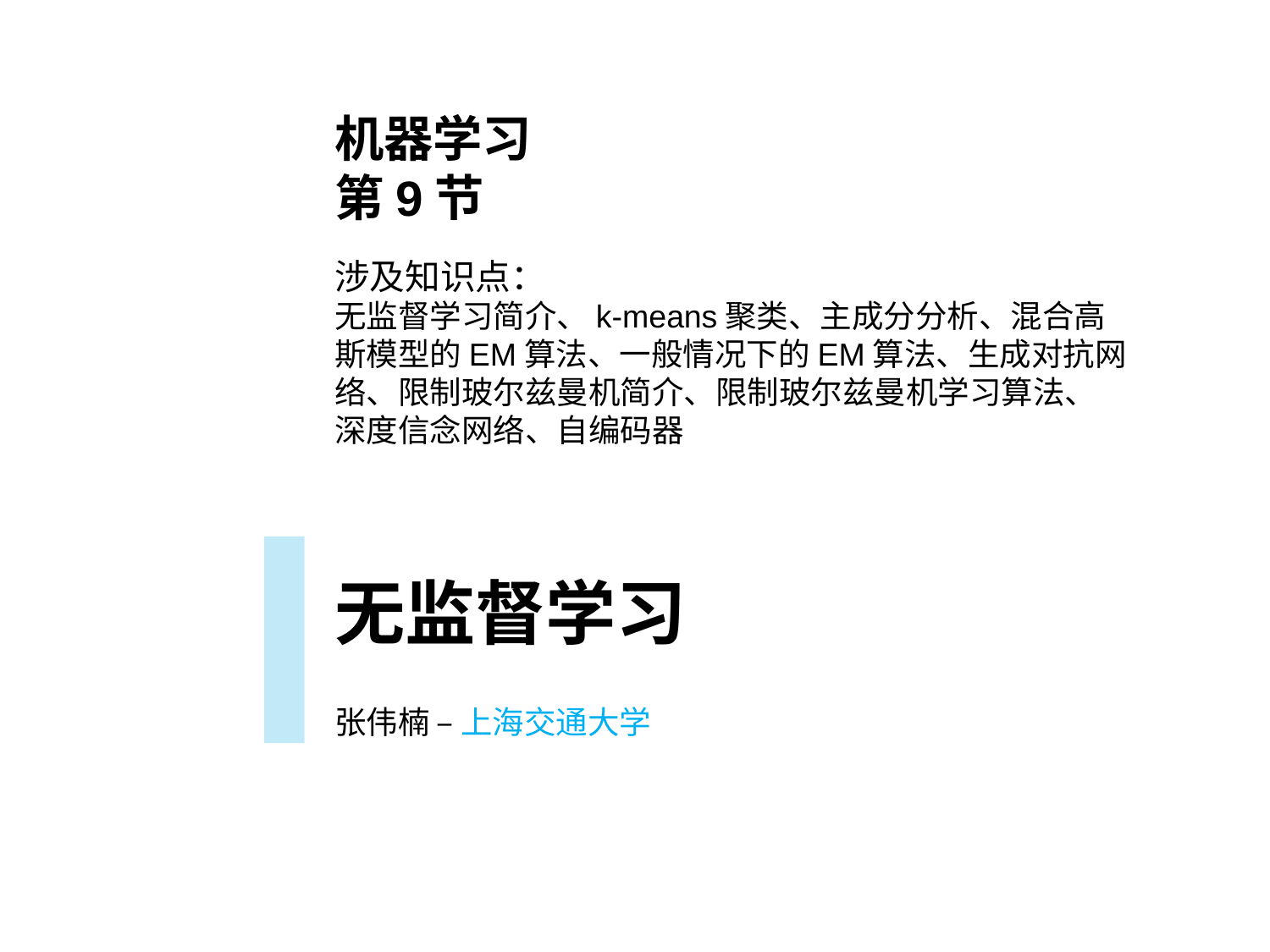

机器学习
第9节

涉及知识点：
无监督学习简介、k-means聚类、主成分分析、混合高斯模型的EM算法、一般情况下的EM算法、生成对抗网络、限制玻尔兹曼机简介、限制玻尔兹曼机学习算法、深度信念网络、自编码器

无监督学习
张伟楠 – 上海交通大学